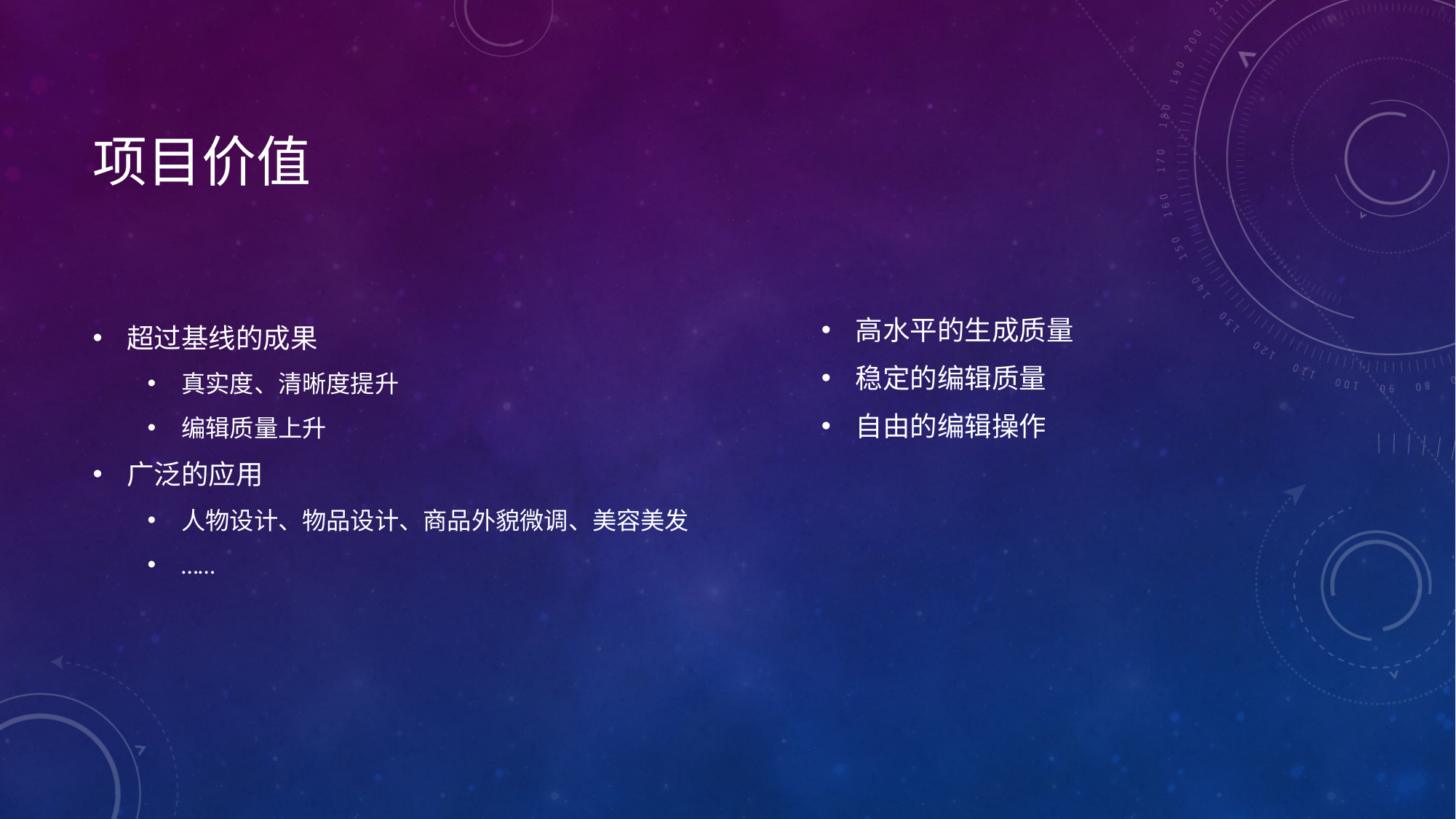

# 项目价值
高水平的生成质量
稳定的编辑质量
自由的编辑操作
超过基线的成果
真实度、清晰度提升
编辑质量上升
广泛的应用
人物设计、物品设计、商品外貌微调、美容美发
……